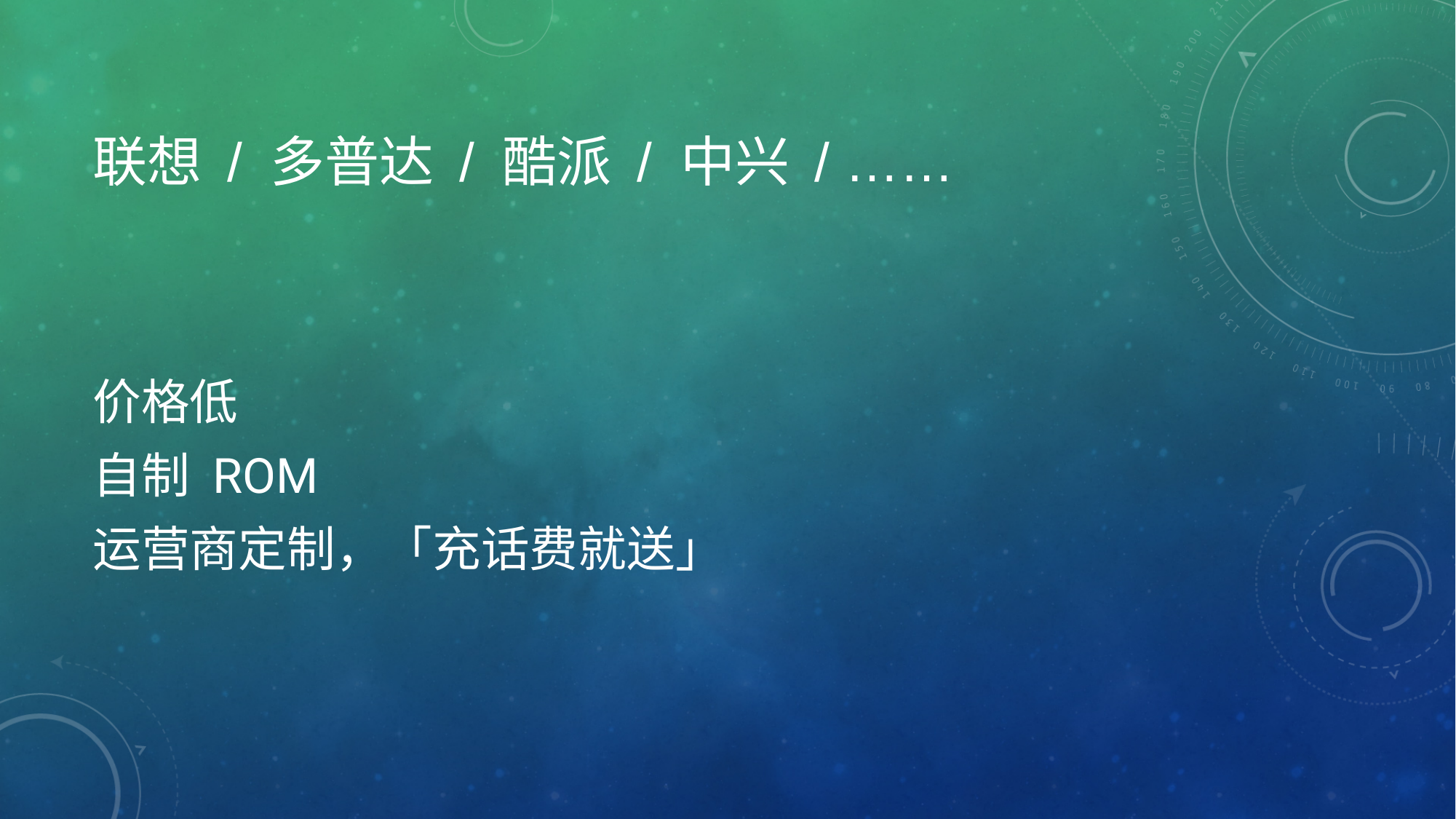

# 联想 / 多普达 / 酷派 / 中兴 / ……
价格低
自制 ROM
运营商定制，「充话费就送」